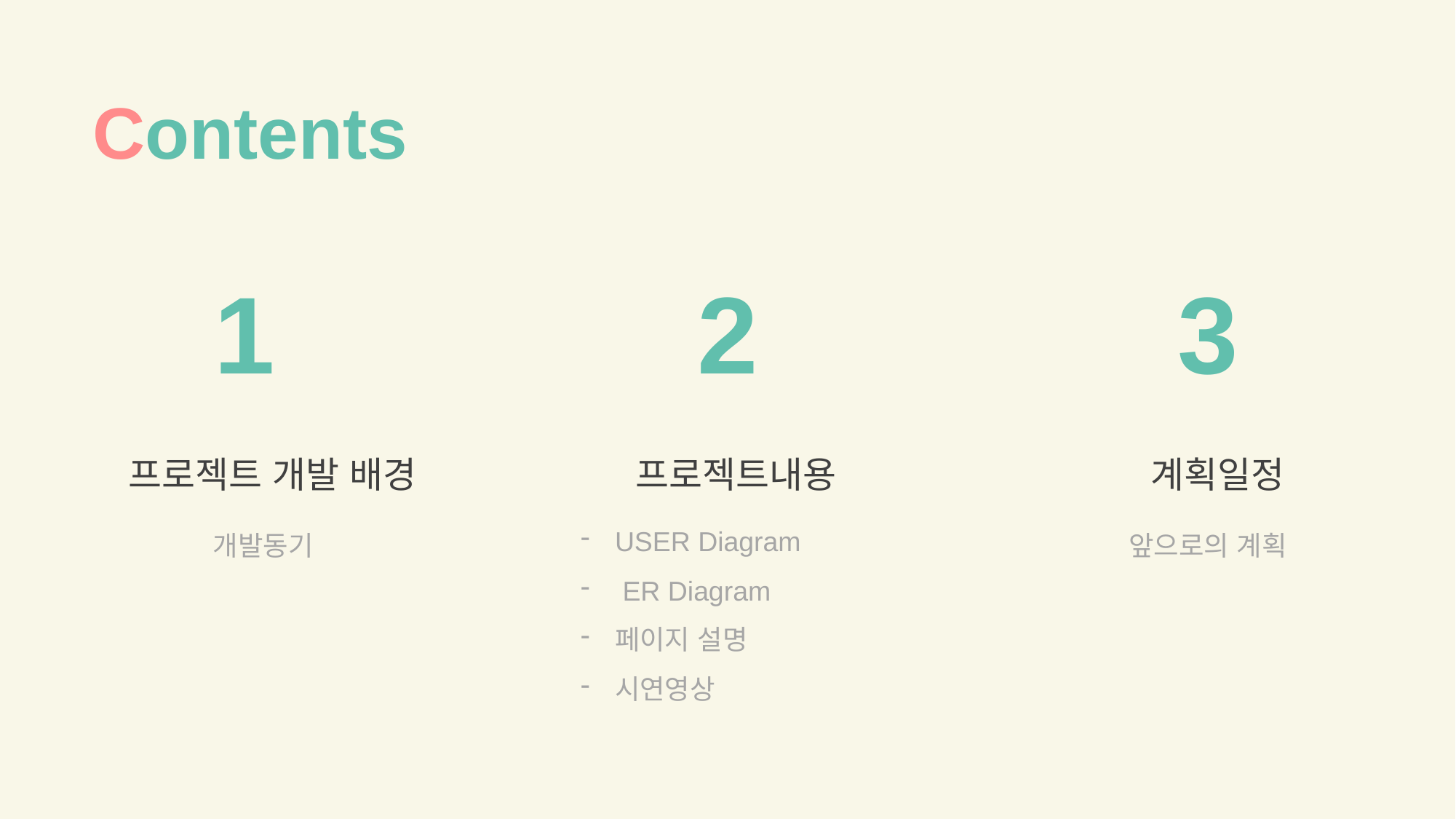

Contents
1
 프로젝트 개발 배경
개발동기
2
 프로젝트내용
3
 계획일정
앞으로의 계획
USER Diagram
 ER Diagram
페이지 설명
시연영상